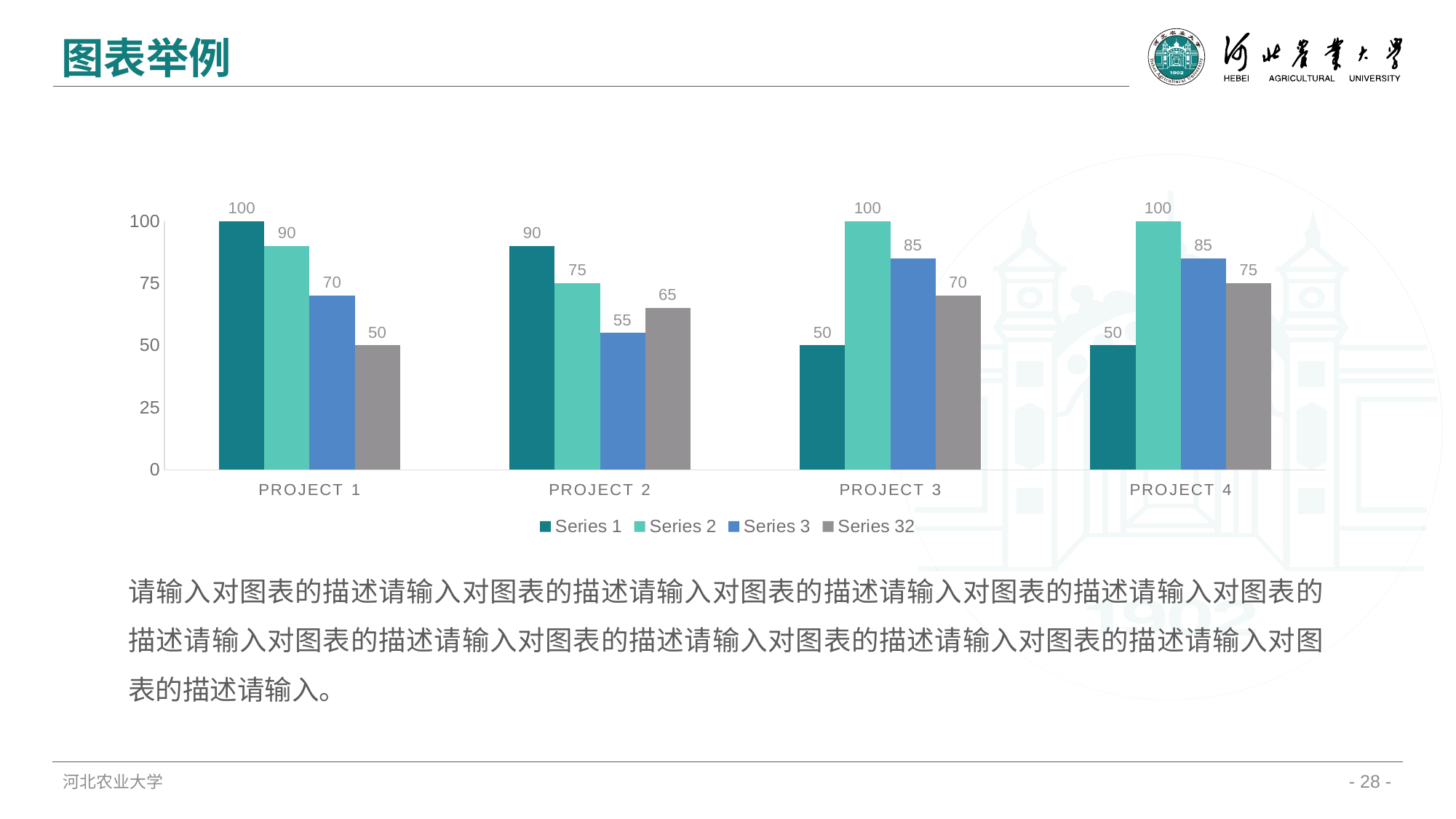

图表举例

### Chart

| Category | Series 1 | Series 2 | Series 3 | Series 32 |
|---|---|---|---|---|
| PROJECT 1 | 100.0 | 90.0 | 70.0 | 50.0 |
| PROJECT 2 | 90.0 | 75.0 | 55.0 | 65.0 |
| PROJECT 3 | 50.0 | 100.0 | 85.0 | 70.0 |
| PROJECT 4 | 50.0 | 100.0 | 85.0 | 75.0 |
请输入对图表的描述请输入对图表的描述请输入对图表的描述请输入对图表的描述请输入对图表的描述请输入对图表的描述请输入对图表的描述请输入对图表的描述请输入对图表的描述请输入对图表的描述请输入。
河北农业大学
- 28 -